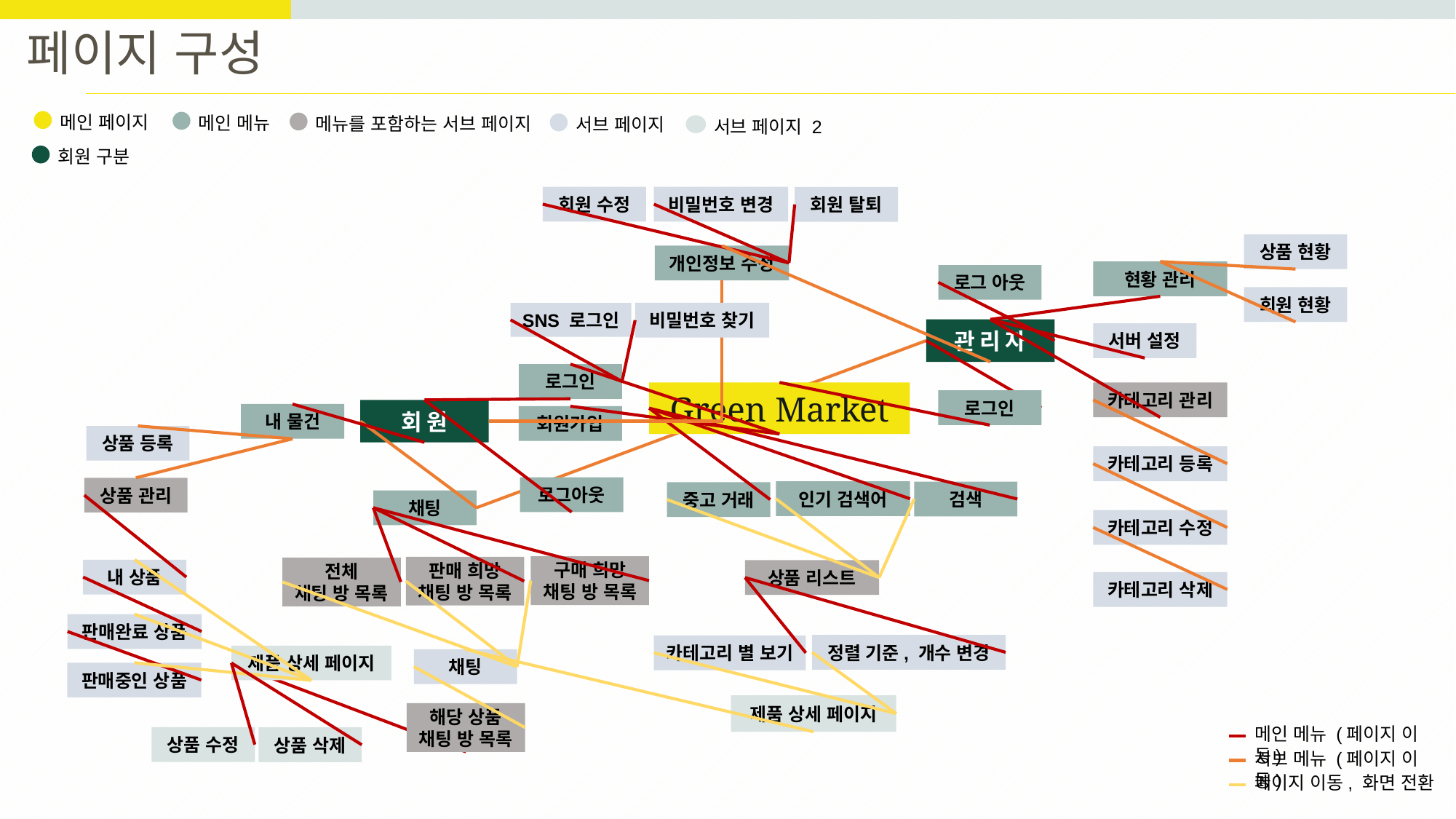

페이지 구성
메인 페이지

메인 메뉴

메뉴를 포함하는 서브 페이지

서브 페이지

서브 페이지 2

회원 구분

회원 수정
비밀번호 변경
회원 탈퇴
상품 현황
개인정보 수정
현황 관리
로그 아웃
회원 현황
비밀번호 찾기
SNS 로그인
관리자
서버 설정
로그인
Green Market
카테고리 관리
로그인
회원
내 물건
회원가입
상품 등록
카테고리 등록
로그아웃
상품 관리
인기 검색어
검색
중고 거래
채팅
카테고리 수정
구매 희망
채팅 방 목록
판매 희망
채팅 방 목록
전체
채팅 방 목록
내 상품
상품 리스트
카테고리 삭제
판매완료 상품
정렬 기준, 개수 변경
카테고리 별 보기
제품 상세 페이지
채팅
판매중인 상품
제품 상세 페이지
해당 상품
채팅 방 목록
메인 메뉴 (페이지 이동)
상품 수정
상품 삭제
서브 메뉴 (페이지 이동)
페이지 이동, 화면 전환